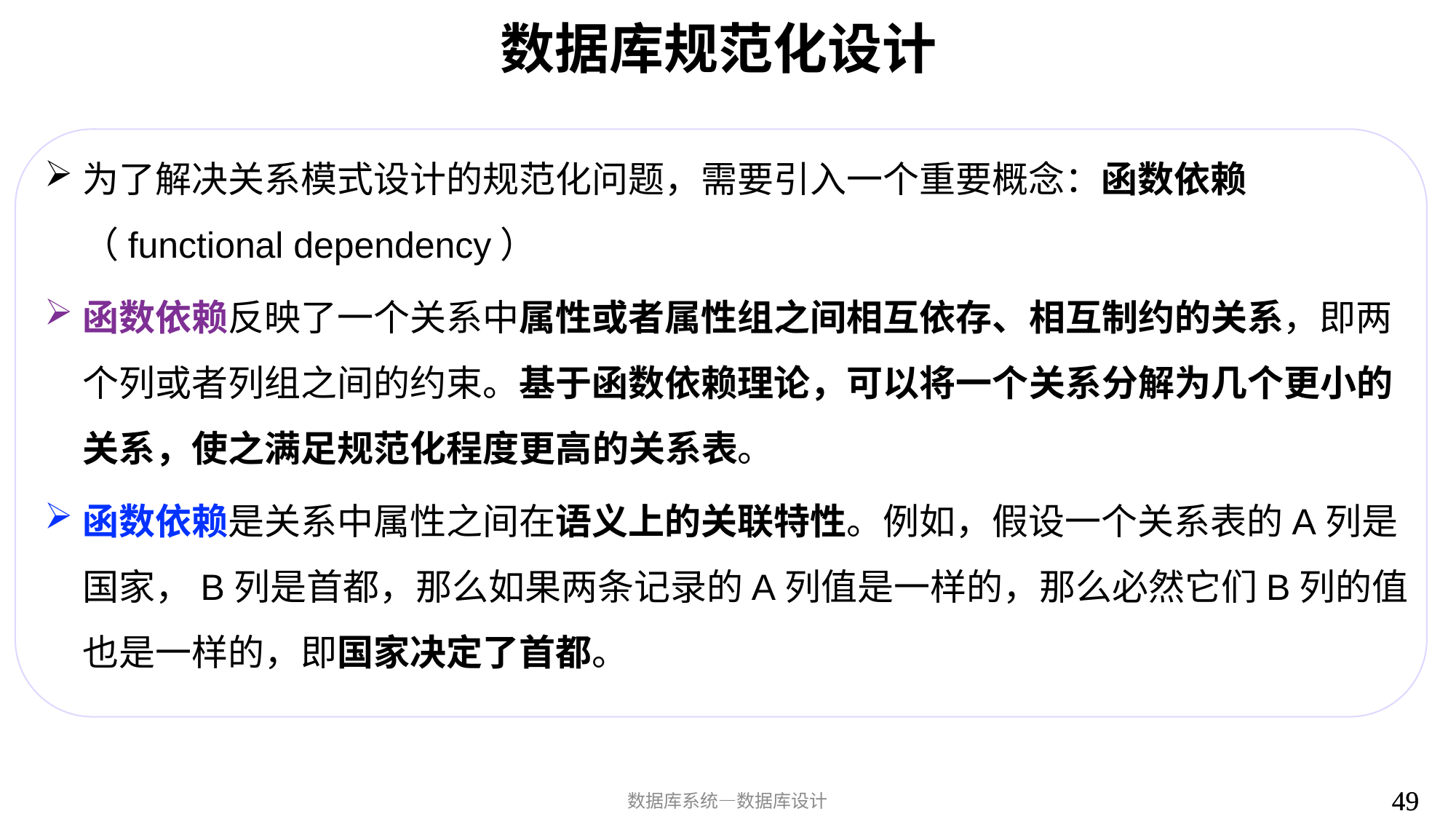

# 数据库规范化设计

为了解决关系模式设计的规范化问题，需要引入一个重要概念：函数依赖（functional dependency）
函数依赖反映了一个关系中属性或者属性组之间相互依存、相互制约的关系，即两个列或者列组之间的约束。基于函数依赖理论，可以将一个关系分解为几个更小的关系，使之满足规范化程度更高的关系表。
函数依赖是关系中属性之间在语义上的关联特性。例如，假设一个关系表的A列是国家，B列是首都，那么如果两条记录的A列值是一样的，那么必然它们B列的值也是一样的，即国家决定了首都。

49
49
数据库系统—数据库设计